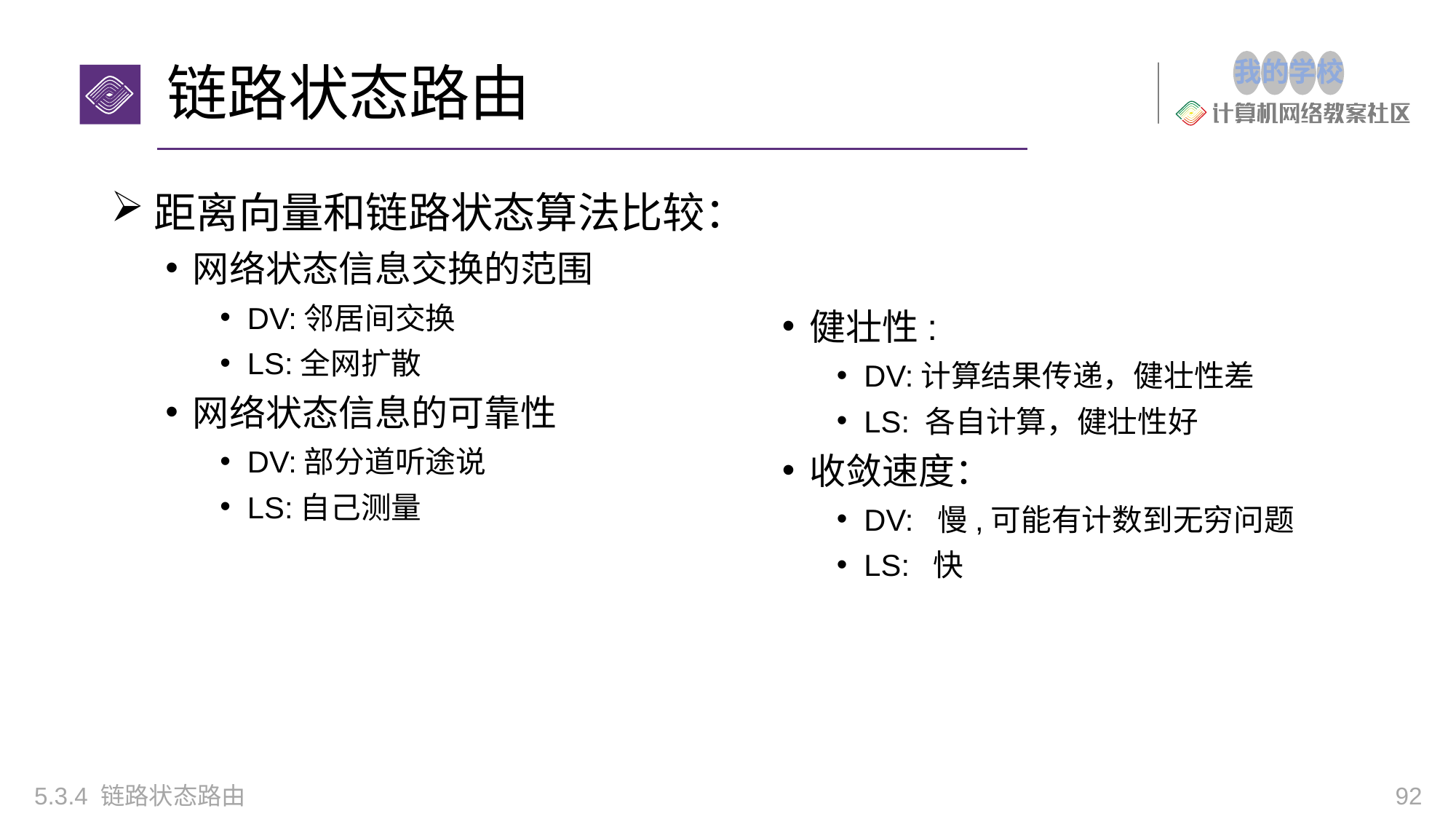

# 链路状态路由
距离向量和链路状态算法比较：
网络状态信息交换的范围
DV:邻居间交换
LS:全网扩散
网络状态信息的可靠性
DV:部分道听途说
LS:自己测量

健壮性:
DV:计算结果传递，健壮性差
LS: 各自计算，健壮性好
收敛速度：
DV:  慢,可能有计数到无穷问题
LS:  快
5.3.4 链路状态路由
92